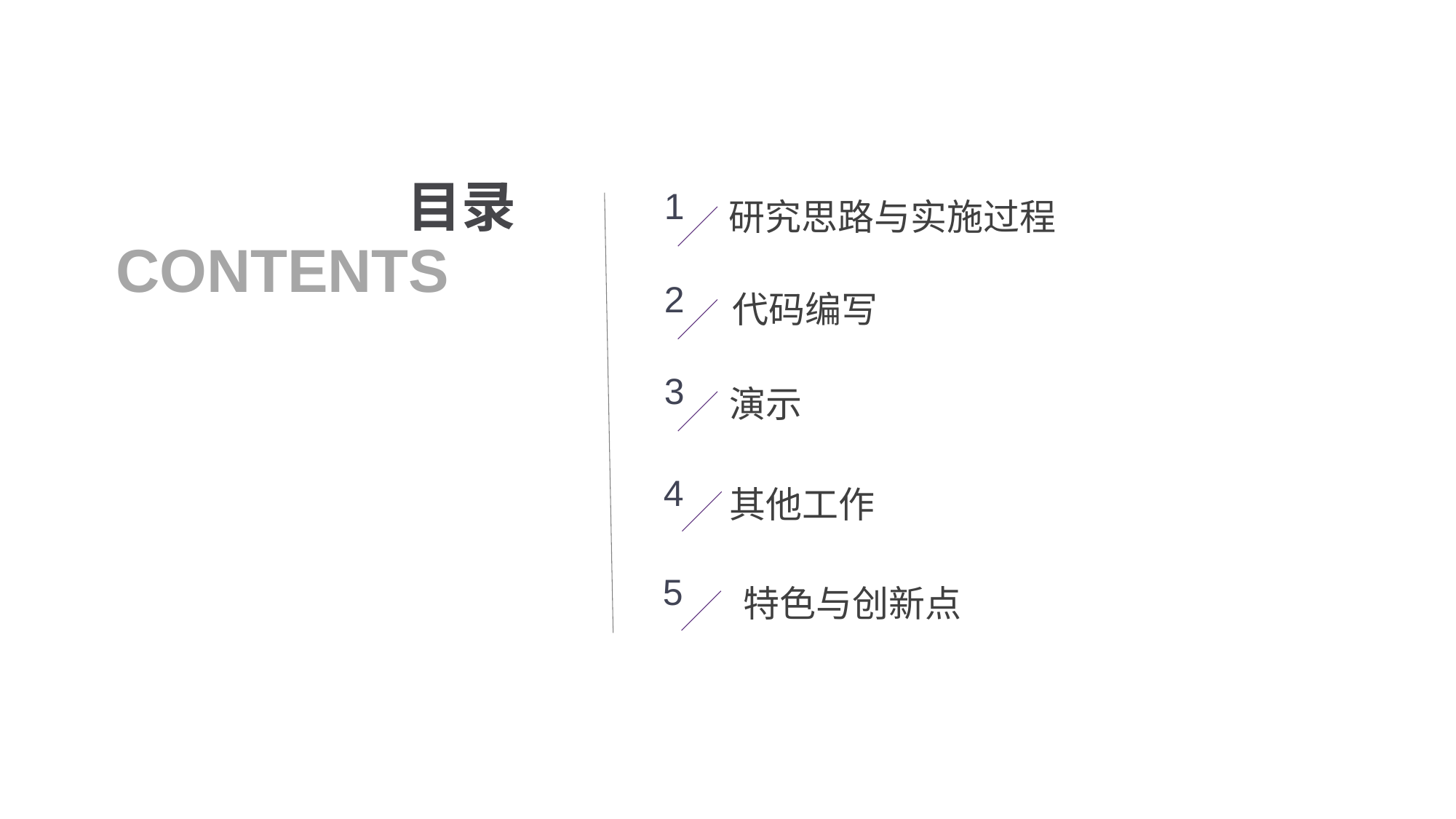

目录
1
研究思路与实施过程

CONTENTS
2
代码编写
3
演示
4
其他工作
5
特色与创新点